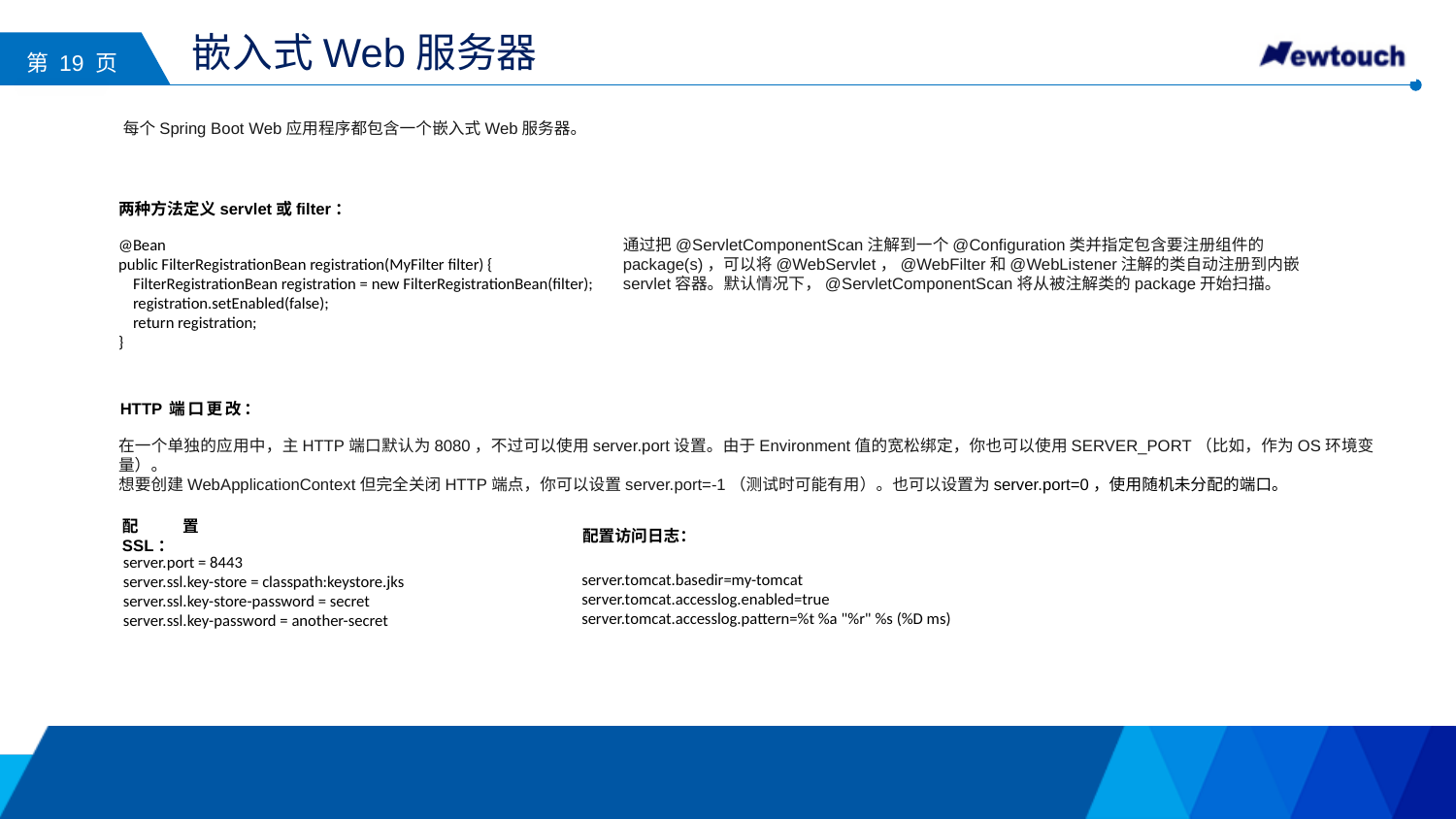

# 嵌入式Web服务器
每个Spring Boot Web应用程序都包含一个嵌入式Web服务器。
两种方法定义servlet或filter：
@Bean
public FilterRegistrationBean registration(MyFilter filter) {
    FilterRegistrationBean registration = new FilterRegistrationBean(filter);
    registration.setEnabled(false);
    return registration;
}
通过把@ServletComponentScan注解到一个@Configuration类并指定包含要注册组件的package(s)，可以将@WebServlet，@WebFilter和@WebListener注解的类自动注册到内嵌servlet容器。默认情况下，@ServletComponentScan将从被注解类的package开始扫描。
HTTP端口更改：
在一个单独的应用中，主HTTP端口默认为8080，不过可以使用server.port设置。由于Environment值的宽松绑定，你也可以使用SERVER_PORT（比如，作为OS环境变量）。
想要创建WebApplicationContext但完全关闭HTTP端点，你可以设置server.port=-1（测试时可能有用）。也可以设置为server.port=0，使用随机未分配的端口。
配置SSL：
配置访问日志：
server.port = 8443
server.ssl.key-store = classpath:keystore.jks
server.ssl.key-store-password = secret
server.ssl.key-password = another-secret
server.tomcat.basedir=my-tomcat
server.tomcat.accesslog.enabled=true
server.tomcat.accesslog.pattern=%t %a "%r" %s (%D ms)